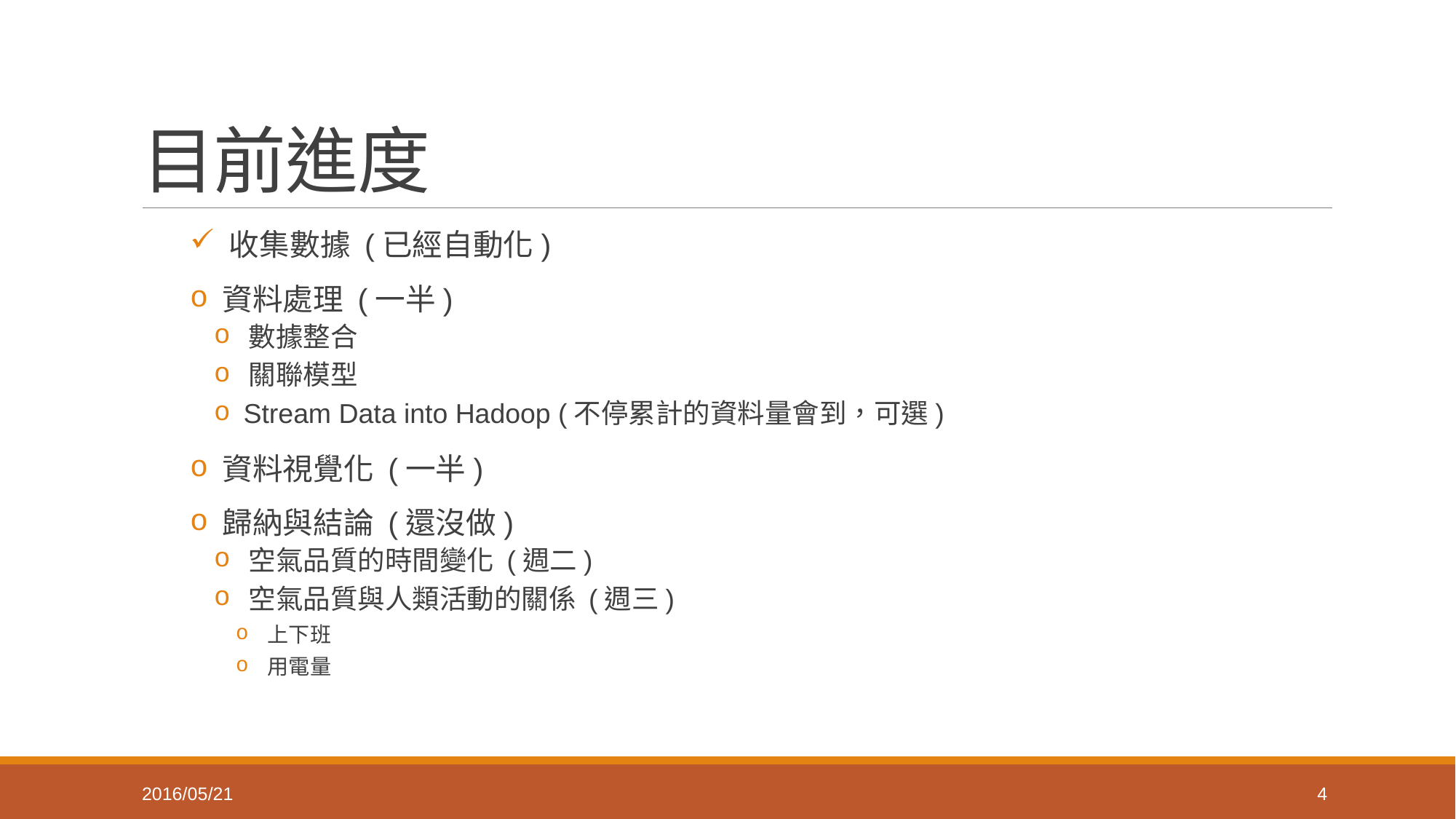

# 目前進度
 收集數據 (已經自動化)
 資料處理 (一半)
 數據整合
 關聯模型
 Stream Data into Hadoop (不停累計的資料量會到，可選)
 資料視覺化 (一半)
 歸納與結論 (還沒做)
 空氣品質的時間變化 (週二)
 空氣品質與人類活動的關係 (週三)
 上下班
 用電量
2016/05/21
4